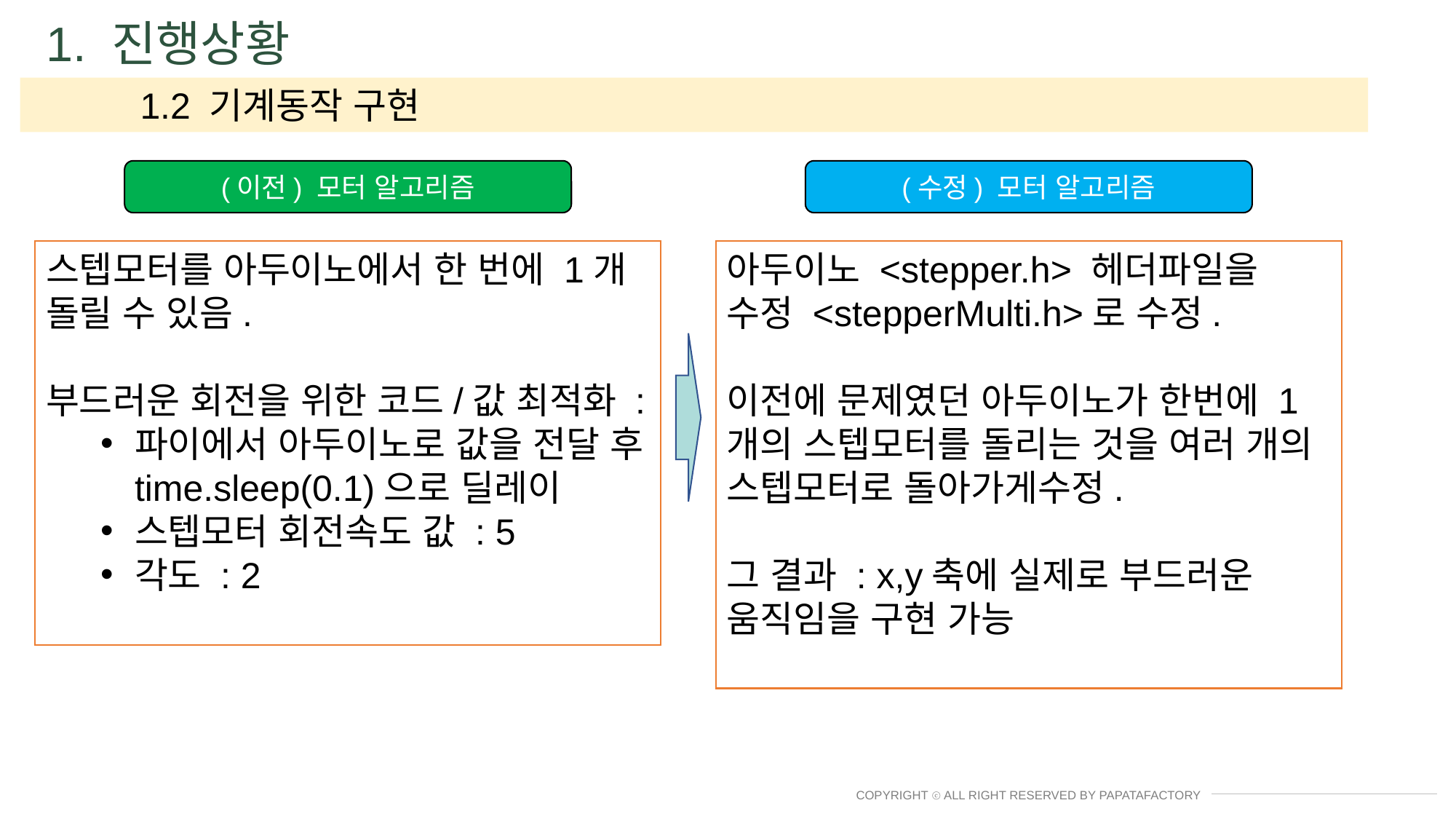

1. 진행상황
	1.2 기계동작 구현
(이전) 모터 알고리즘
(수정) 모터 알고리즘
아두이노 <stepper.h> 헤더파일을 수정 <stepperMulti.h>로 수정.

이전에 문제였던 아두이노가 한번에 1개의 스텝모터를 돌리는 것을 여러 개의 스텝모터로 돌아가게수정.

그 결과 : x,y축에 실제로 부드러운 움직임을 구현 가능

스텝모터를 아두이노에서 한 번에 1개 돌릴 수 있음.

부드러운 회전을 위한 코드/값 최적화 :
파이에서 아두이노로 값을 전달 후 time.sleep(0.1)으로 딜레이
스텝모터 회전속도 값 : 5
각도 : 2

COPYRIGHT ⓒ ALL RIGHT RESERVED BY PAPATAFACTORY